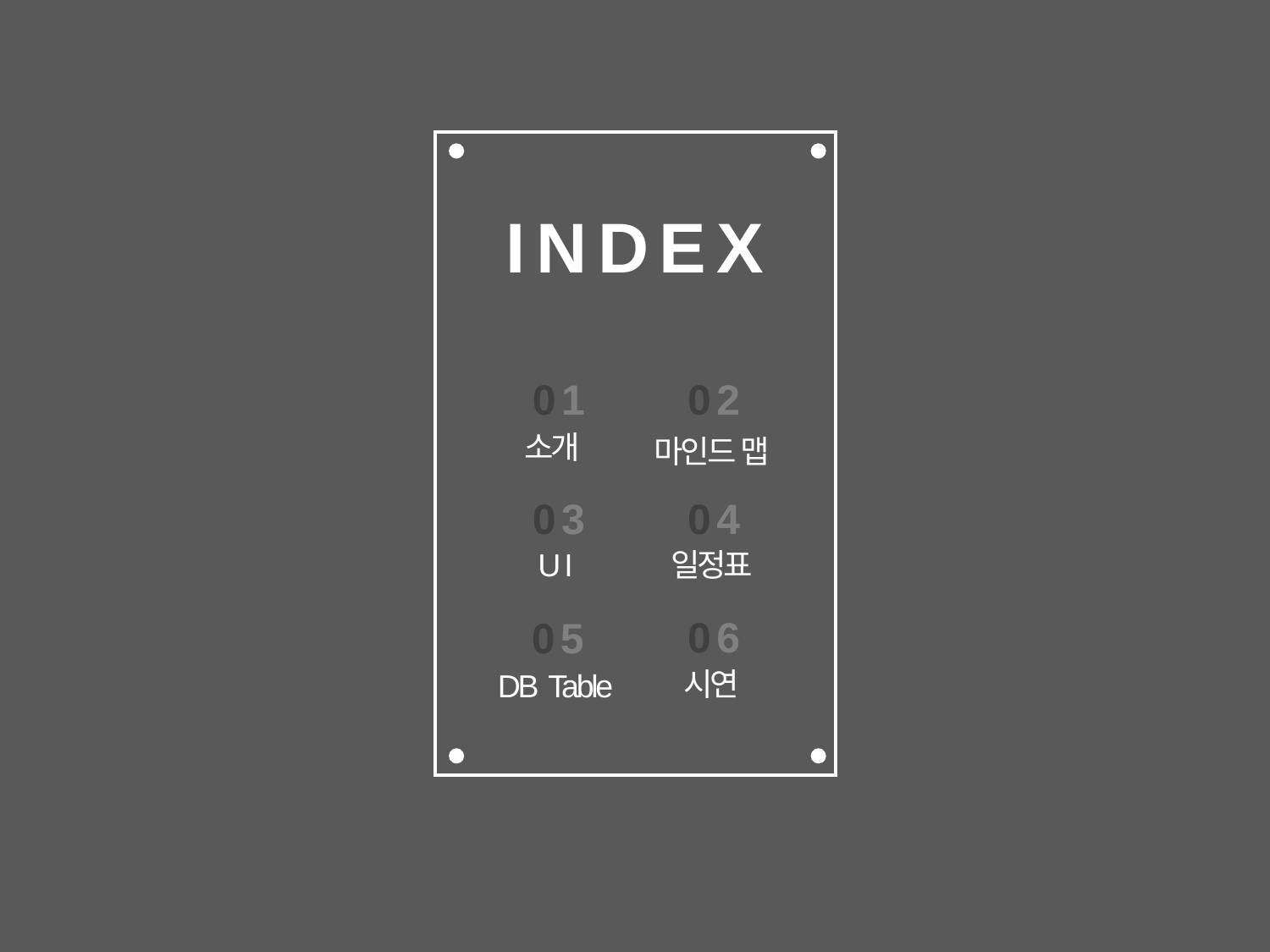

INDEX
01
02
소개
마인드 맵
03
04
U I
일정표
06
05
시연
DB  Table